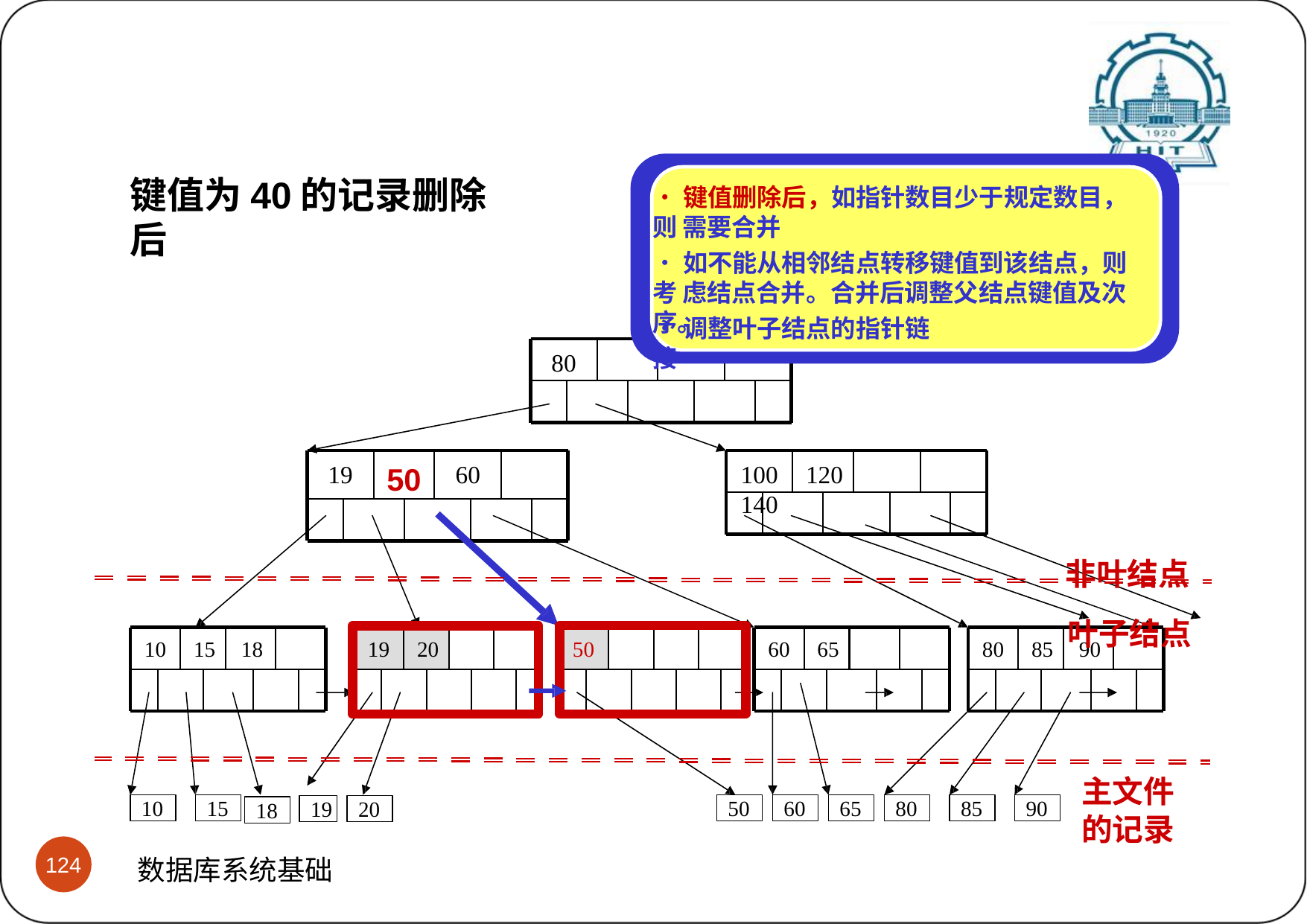

# B+树之分裂与合并过程再示例 (9)结点之合并

键值为40的记录删除后
•键值删除后，如指针数目少于规定数目，则 需要合并
•如不能从相邻结点转移键值到该结点，则考 虑结点合并。合并后调整父结点键值及次序。
•调整叶子结点的指针链接

80

19
60
100	120	140
50

非叶结点 叶子结点

10	15	18
19	20
50
60	65
80	85	90

主文件 的记录
10
15
50
60
65
80
85
90
19
20
18